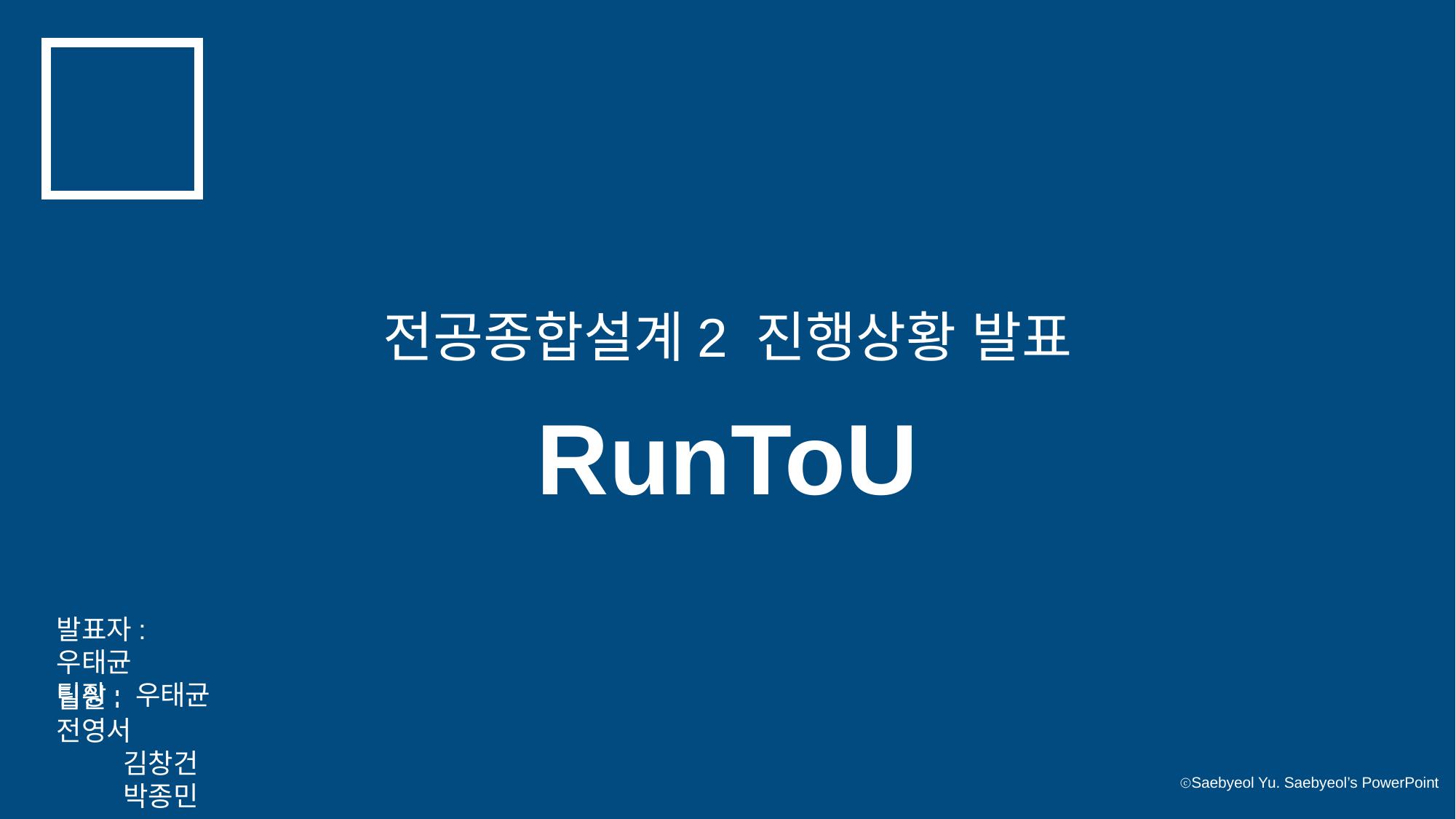

전공종합설계2 진행상황 발표
RunToU
발표자: 우태균
팀장: 우태균
팀원: 전영서
김창건
박종민